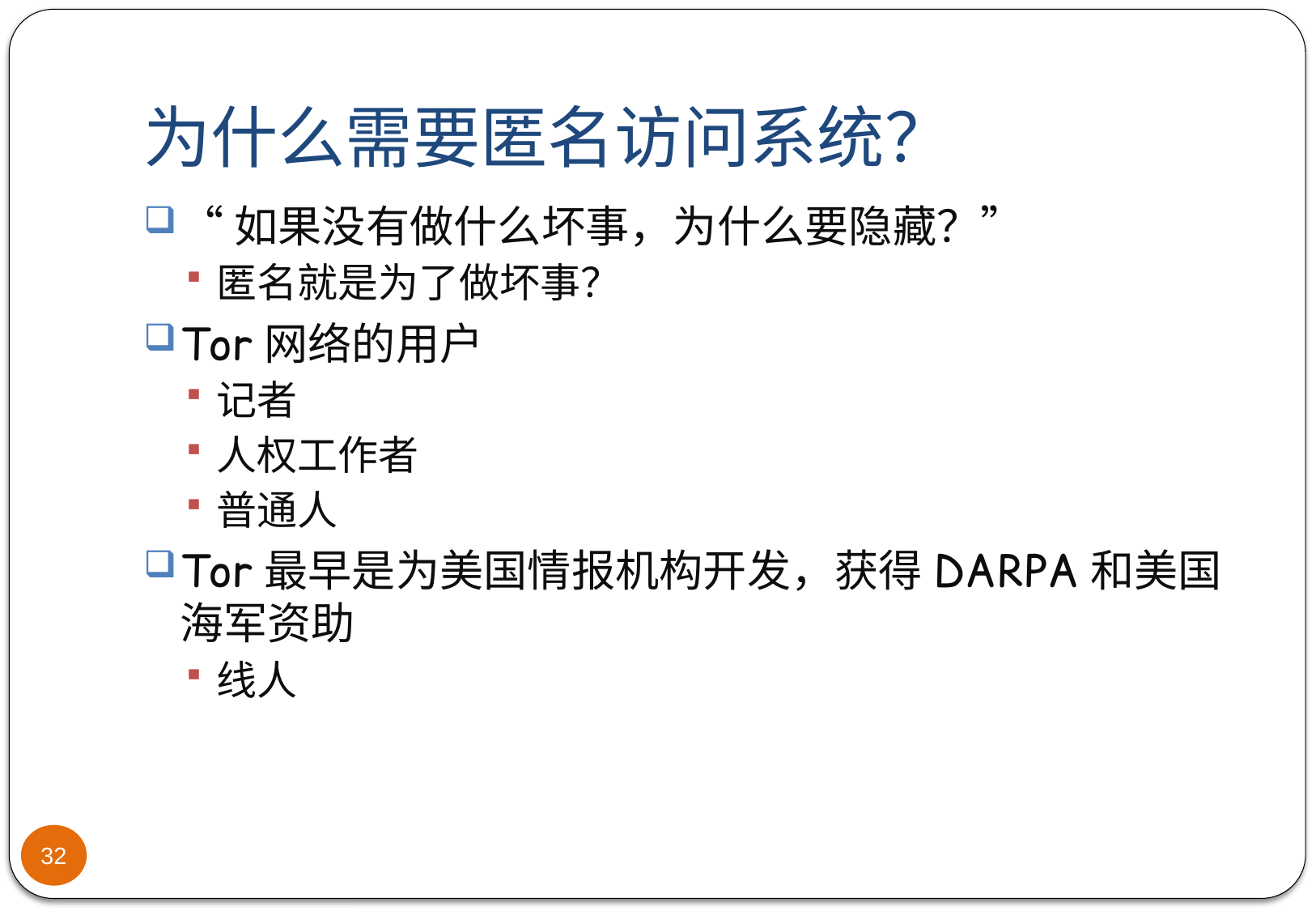

# 为什么需要匿名访问系统？
“如果没有做什么坏事，为什么要隐藏？”
匿名就是为了做坏事？
Tor网络的用户
记者
人权工作者
普通人
Tor最早是为美国情报机构开发，获得DARPA和美国海军资助
线人
32